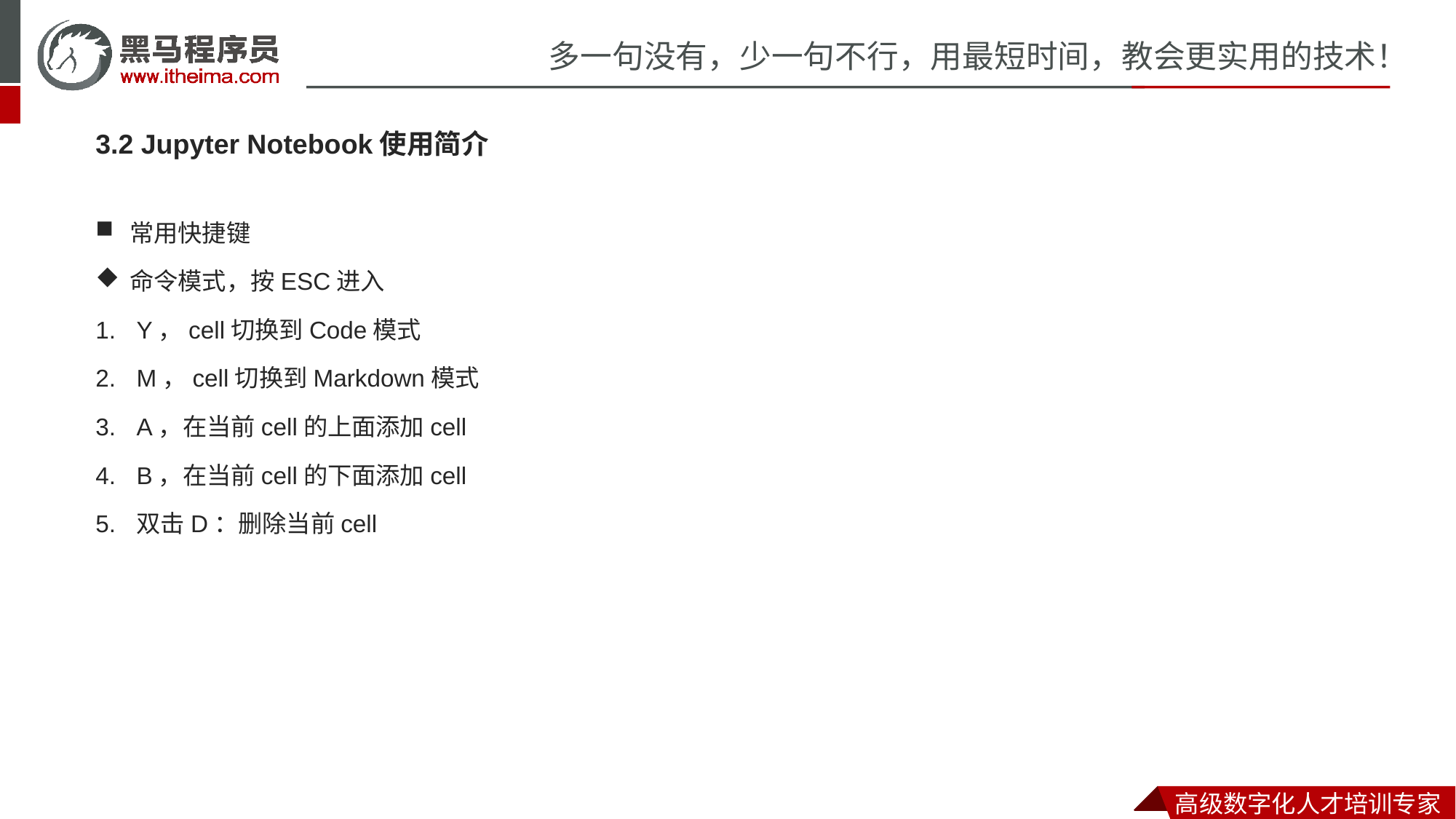

3.2 Jupyter Notebook使用简介
常用快捷键
命令模式，按ESC进入
Y，cell切换到Code模式
M，cell切换到Markdown模式
A，在当前cell的上面添加cell
B，在当前cell的下面添加cell
双击D：删除当前cell